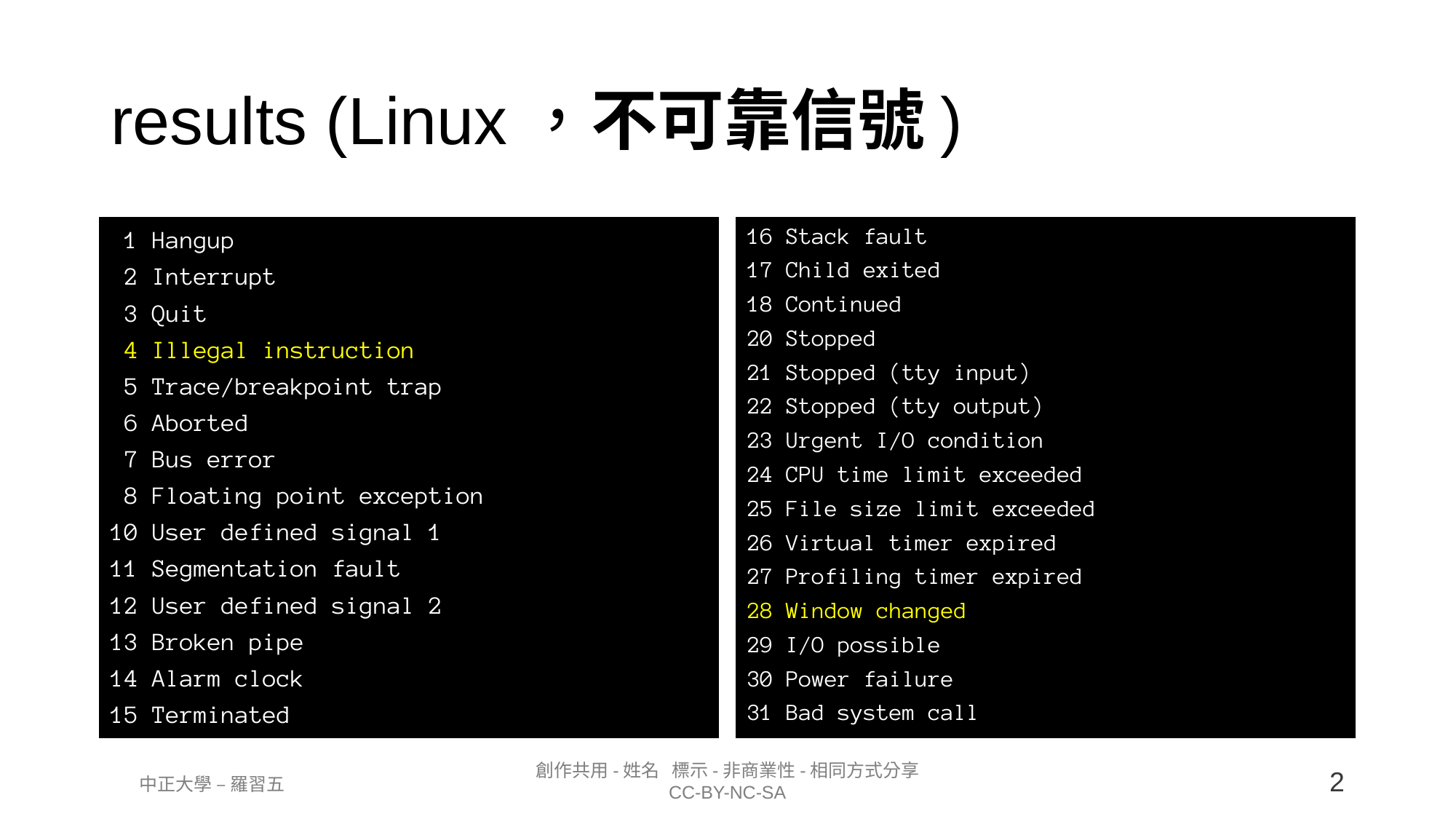

# results (Linux，不可靠信號)
 1 Hangup
 2 Interrupt
 3 Quit
 4 Illegal instruction
 5 Trace/breakpoint trap
 6 Aborted
 7 Bus error
 8 Floating point exception
10 User defined signal 1
11 Segmentation fault
12 User defined signal 2
13 Broken pipe
14 Alarm clock
15 Terminated
16 Stack fault
17 Child exited
18 Continued
20 Stopped
21 Stopped (tty input)
22 Stopped (tty output)
23 Urgent I/O condition
24 CPU time limit exceeded
25 File size limit exceeded
26 Virtual timer expired
27 Profiling timer expired
28 Window changed
29 I/O possible
30 Power failure
31 Bad system call